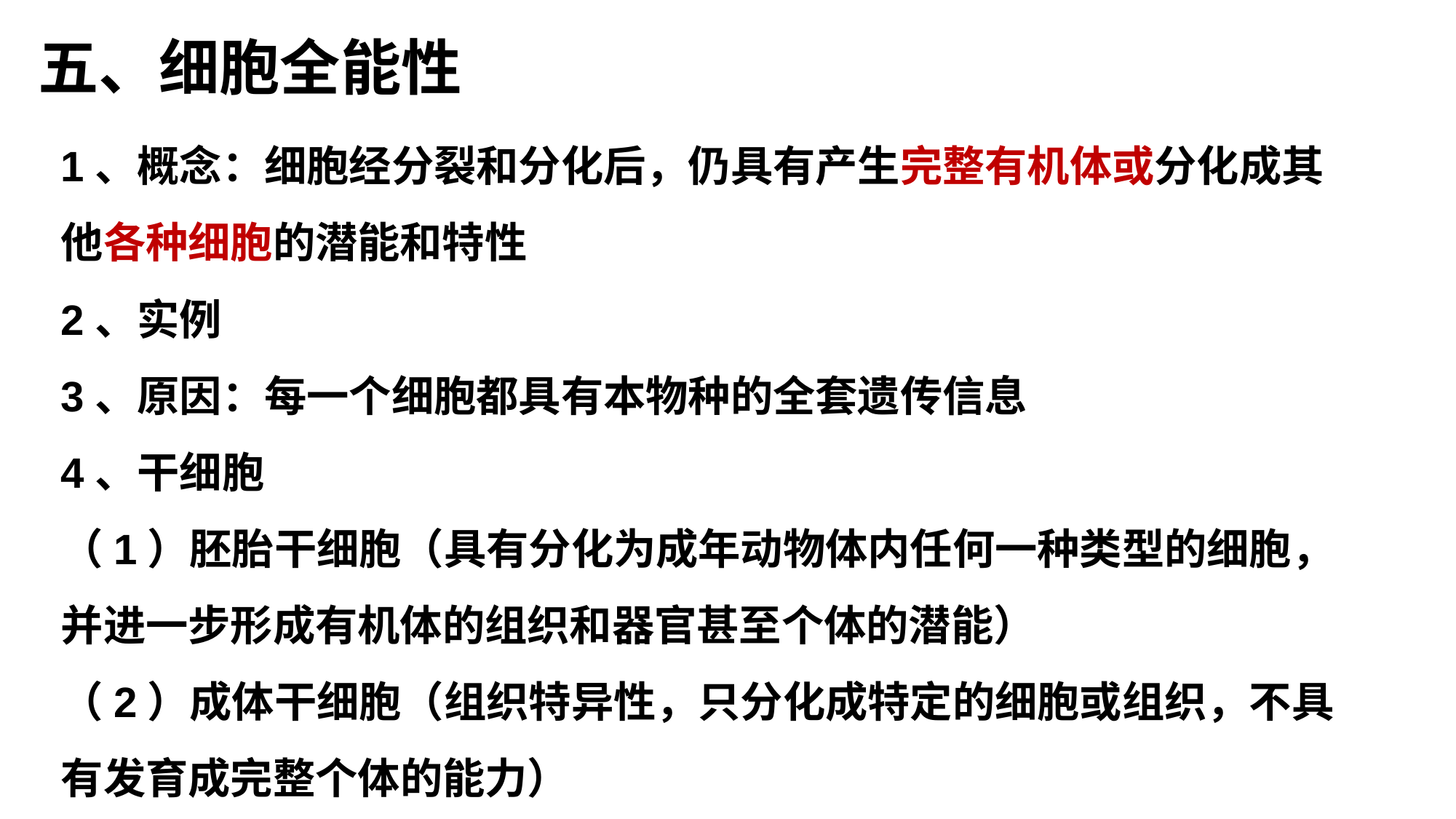

五、细胞全能性
1、概念：细胞经分裂和分化后，仍具有产生完整有机体或分化成其他各种细胞的潜能和特性
2、实例
3、原因：每一个细胞都具有本物种的全套遗传信息
4、干细胞
（1）胚胎干细胞（具有分化为成年动物体内任何一种类型的细胞，并进一步形成有机体的组织和器官甚至个体的潜能）
（2）成体干细胞（组织特异性，只分化成特定的细胞或组织，不具有发育成完整个体的能力）